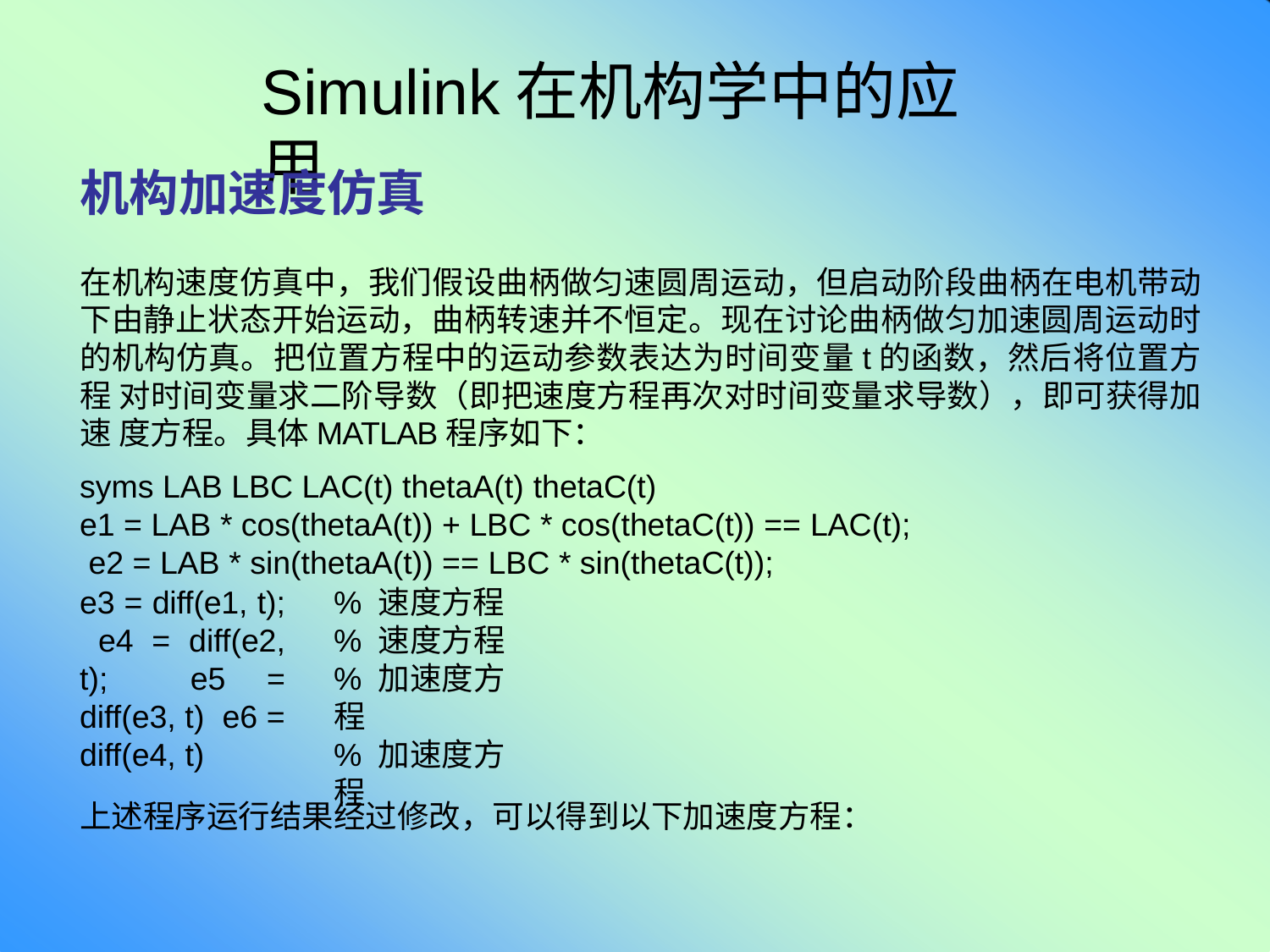

# Simulink在机构学中的应用
机构加速度仿真
在机构速度仿真中，我们假设曲柄做匀速圆周运动，但启动阶段曲柄在电机带动 下由静止状态开始运动，曲柄转速并不恒定。现在讨论曲柄做匀加速圆周运动时 的机构仿真。把位置方程中的运动参数表达为时间变量t的函数，然后将位置方程 对时间变量求二阶导数（即把速度方程再次对时间变量求导数），即可获得加速 度方程。具体MATLAB程序如下：
syms LAB LBC LAC(t) thetaA(t) thetaC(t)
e1 = LAB * cos(thetaA(t)) + LBC * cos(thetaC(t)) == LAC(t);  e2 = LAB * sin(thetaA(t)) == LBC * sin(thetaC(t));
e3 = diff(e1, t);  e4 = diff(e2, t);  e5 = diff(e3, t)  e6 = diff(e4, t)
% 速度方程
% 速度方程
% 加速度方程
% 加速度方程
上述程序运行结果经过修改，可以得到以下加速度方程：